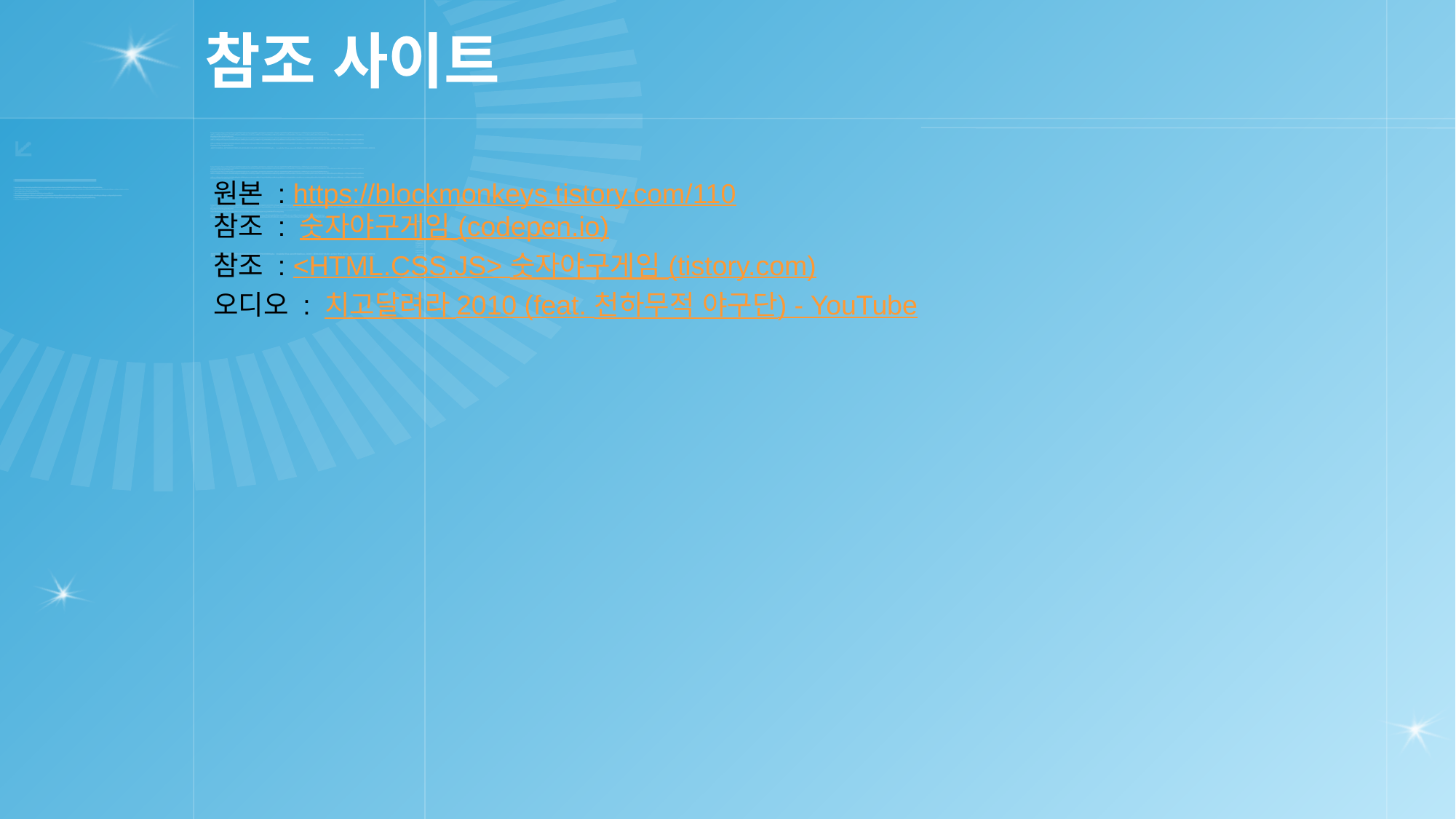

# 참조 사이트
원본 : https://blockmonkeys.tistory.com/110
참조 : 숫자야구게임 (codepen.io)
참조 : <HTML.CSS.JS> 숫자야구게임 (tistory.com)
오디오 : 치고달려라 2010 (feat. 천하무적 야구단) - YouTube